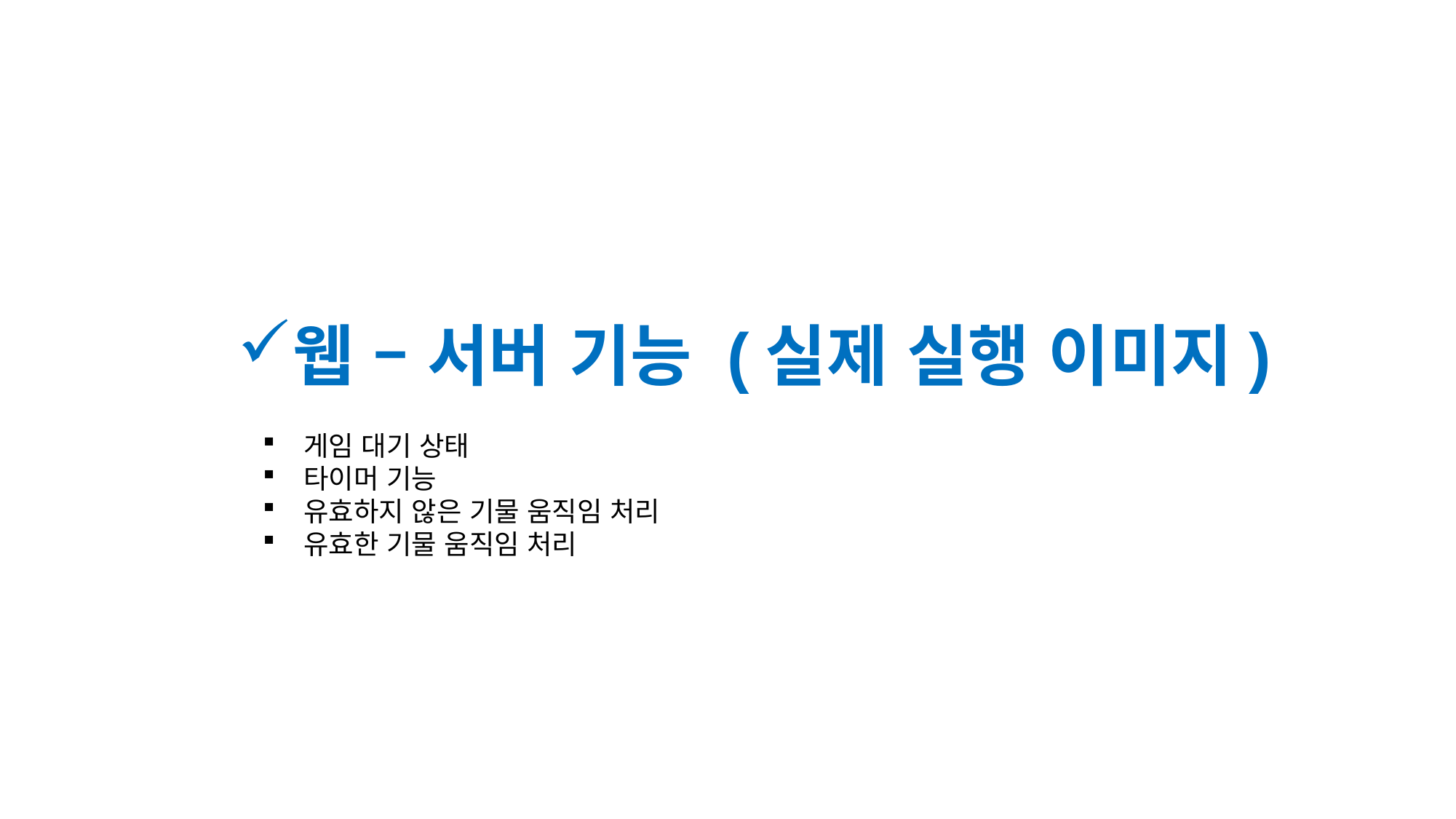

웹 – 서버 기능 (실제 실행 이미지)
게임 대기 상태
타이머 기능
유효하지 않은 기물 움직임 처리
유효한 기물 움직임 처리